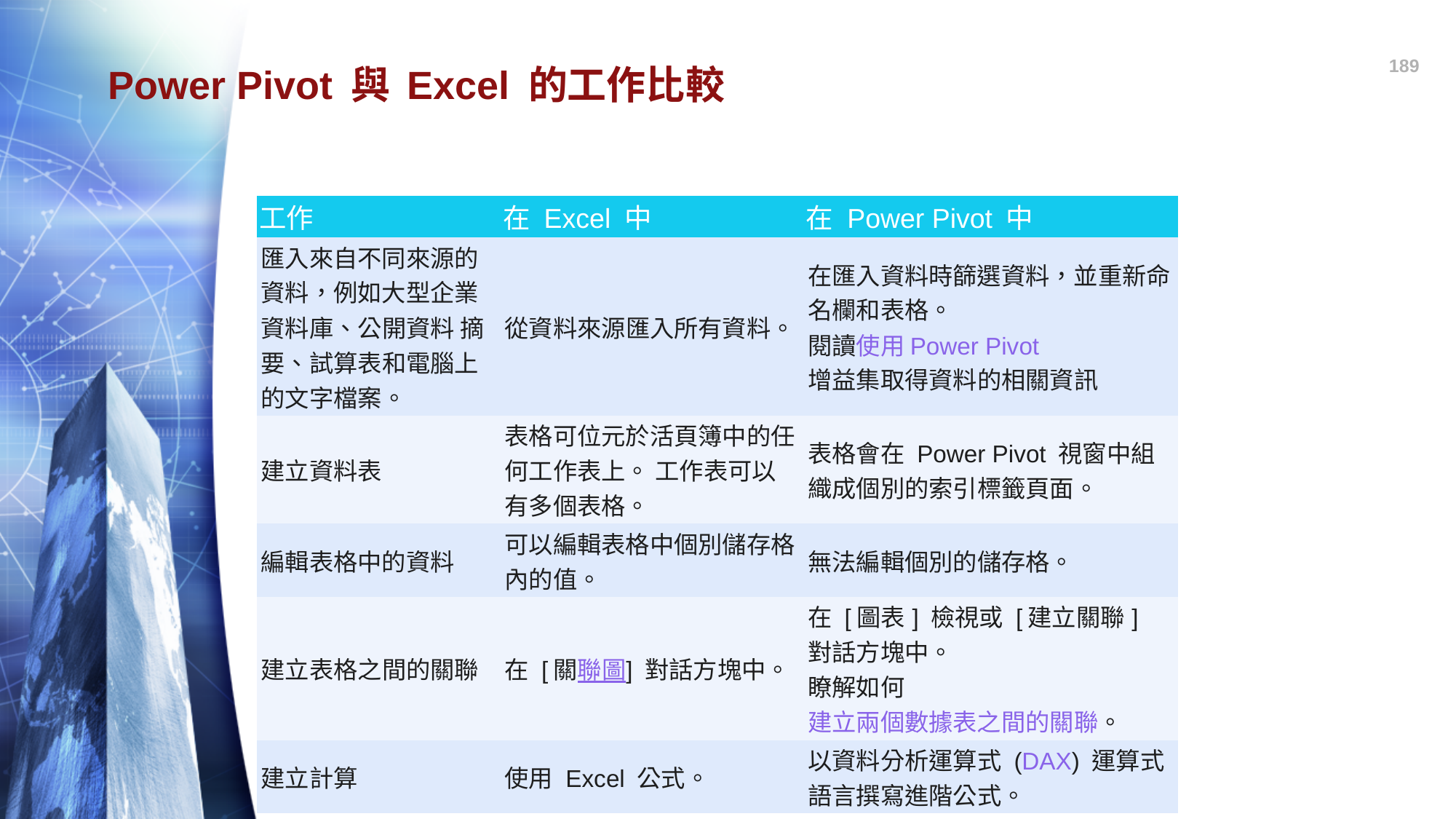

189
# Power Pivot 與 Excel 的工作比較
| 工作 | 在 Excel 中 | 在 Power Pivot 中 |
| --- | --- | --- |
| 匯入來自不同來源的資料，例如大型企業資料庫、公開資料 摘要、試算表和電腦上的文字檔案。 | 從資料來源匯入所有資料。 | 在匯入資料時篩選資料，並重新命名欄和表格。 閱讀使用 Power Pivot 增益集取得資料的相關資訊 |
| 建立資料表 | 表格可位元於活頁簿中的任何工作表上。 工作表可以有多個表格。 | 表格會在 Power Pivot 視窗中組織成個別的索引標籤頁面。 |
| 編輯表格中的資料 | 可以編輯表格中個別儲存格內的值。 | 無法編輯個別的儲存格。 |
| 建立表格之間的關聯 | 在 [關聯圖] 對話方塊中。 | 在 [圖表] 檢視或 [建立關聯] 對話方塊中。 瞭解如何建立兩個數據表之間的關聯。 |
| 建立計算 | 使用 Excel 公式。 | 以資料分析運算式 (DAX) 運算式語言撰寫進階公式。 |